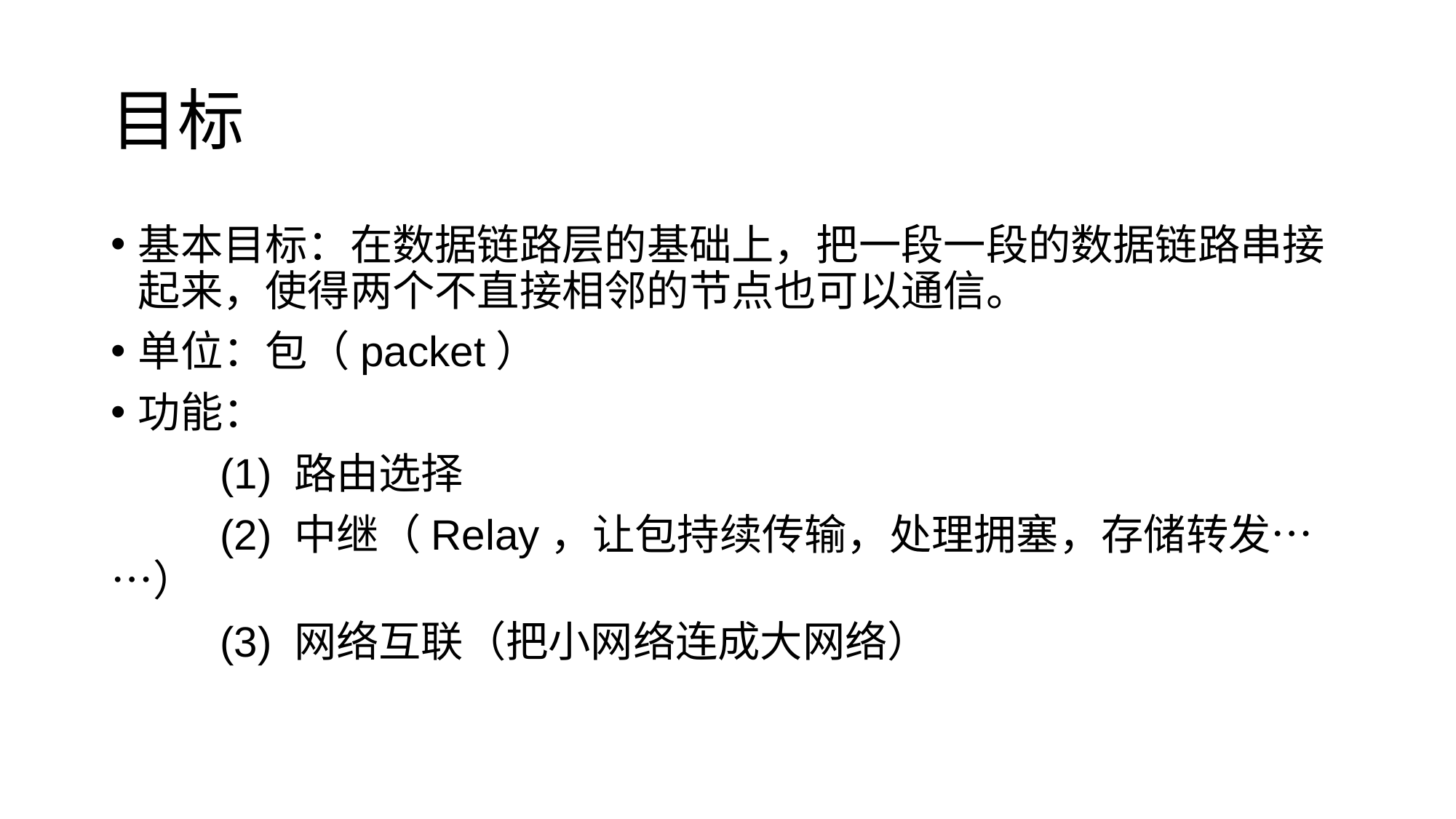

# 目标
基本目标：在数据链路层的基础上，把一段一段的数据链路串接起来，使得两个不直接相邻的节点也可以通信。
单位：包（packet）
功能：
	(1) 路由选择
	(2) 中继（Relay，让包持续传输，处理拥塞，存储转发……）
	(3) 网络互联（把小网络连成大网络）